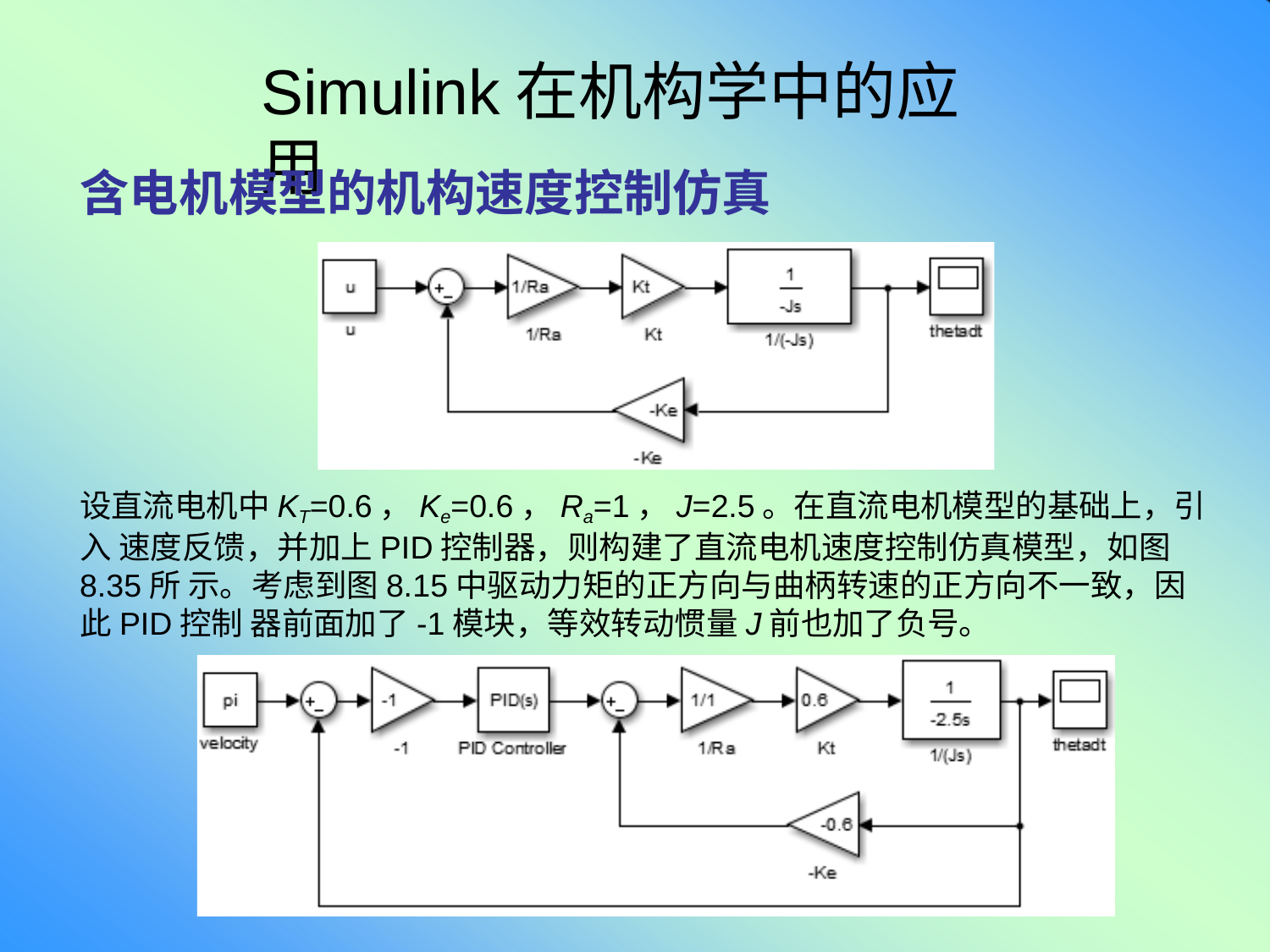

# Simulink在机构学中的应用
含电机模型的机构速度控制仿真

设直流电机中KT=0.6，Ke=0.6，Ra=1，J=2.5。在直流电机模型的基础上，引入 速度反馈，并加上PID控制器，则构建了直流电机速度控制仿真模型，如图8.35所 示。考虑到图8.15中驱动力矩的正方向与曲柄转速的正方向不一致，因此PID控制 器前面加了-1模块，等效转动惯量J前也加了负号。